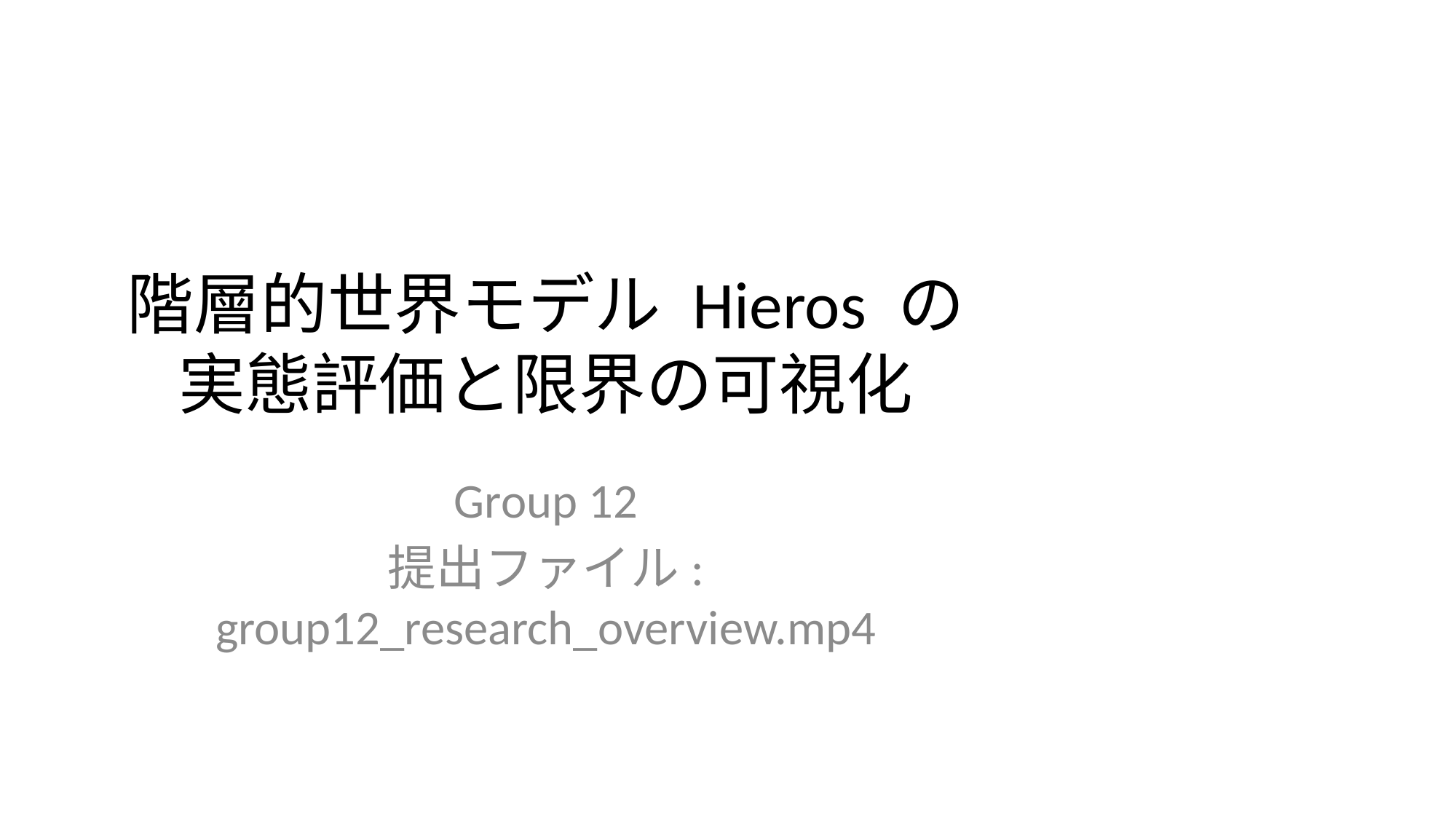

# 階層的世界モデル Hieros の
実態評価と限界の可視化
Group 12
提出ファイル: group12_research_overview.mp4